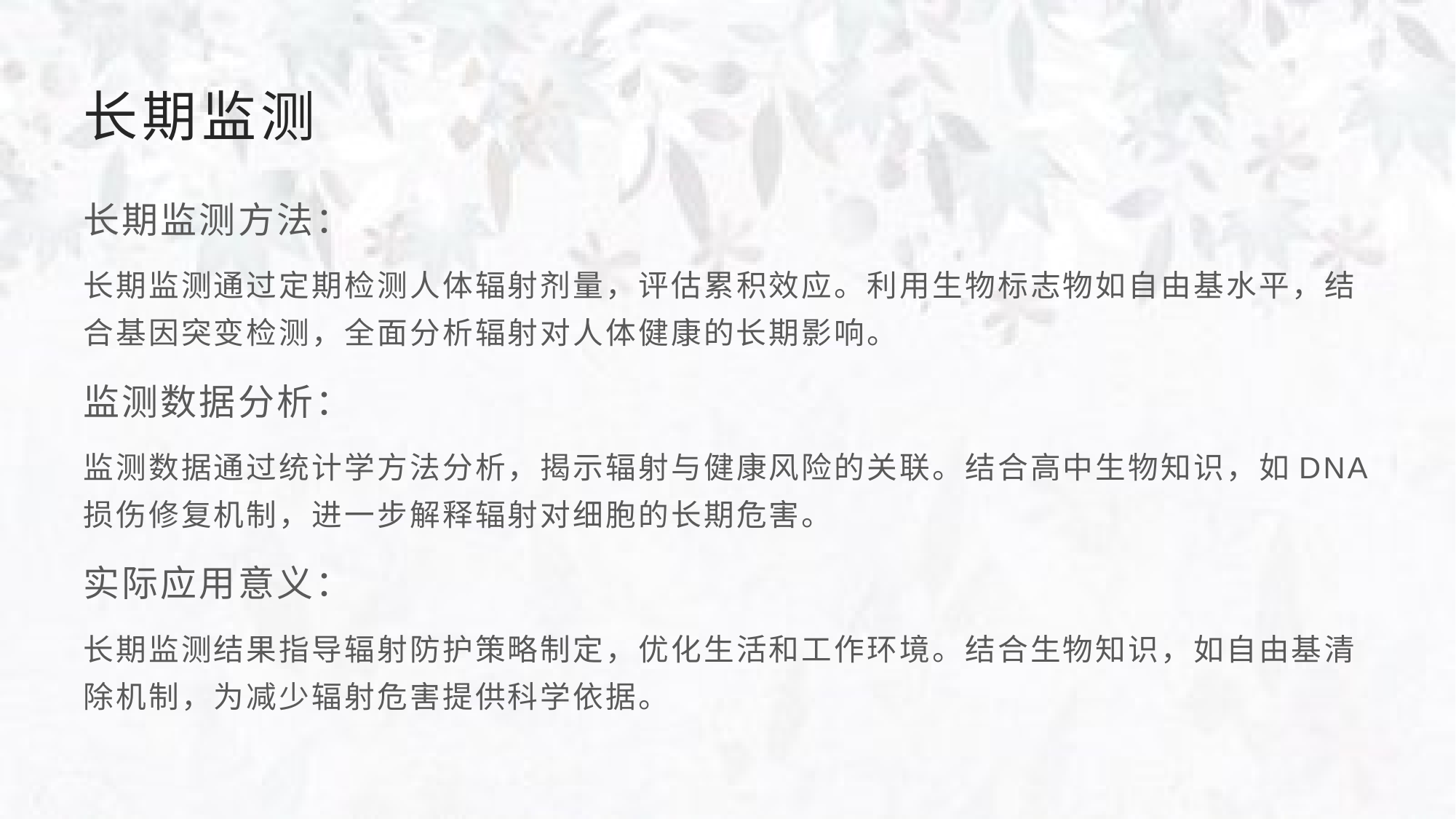

# 长期监测
长期监测方法：
长期监测通过定期检测人体辐射剂量，评估累积效应。利用生物标志物如自由基水平，结合基因突变检测，全面分析辐射对人体健康的长期影响。
监测数据分析：
监测数据通过统计学方法分析，揭示辐射与健康风险的关联。结合高中生物知识，如DNA损伤修复机制，进一步解释辐射对细胞的长期危害。
实际应用意义：
长期监测结果指导辐射防护策略制定，优化生活和工作环境。结合生物知识，如自由基清除机制，为减少辐射危害提供科学依据。